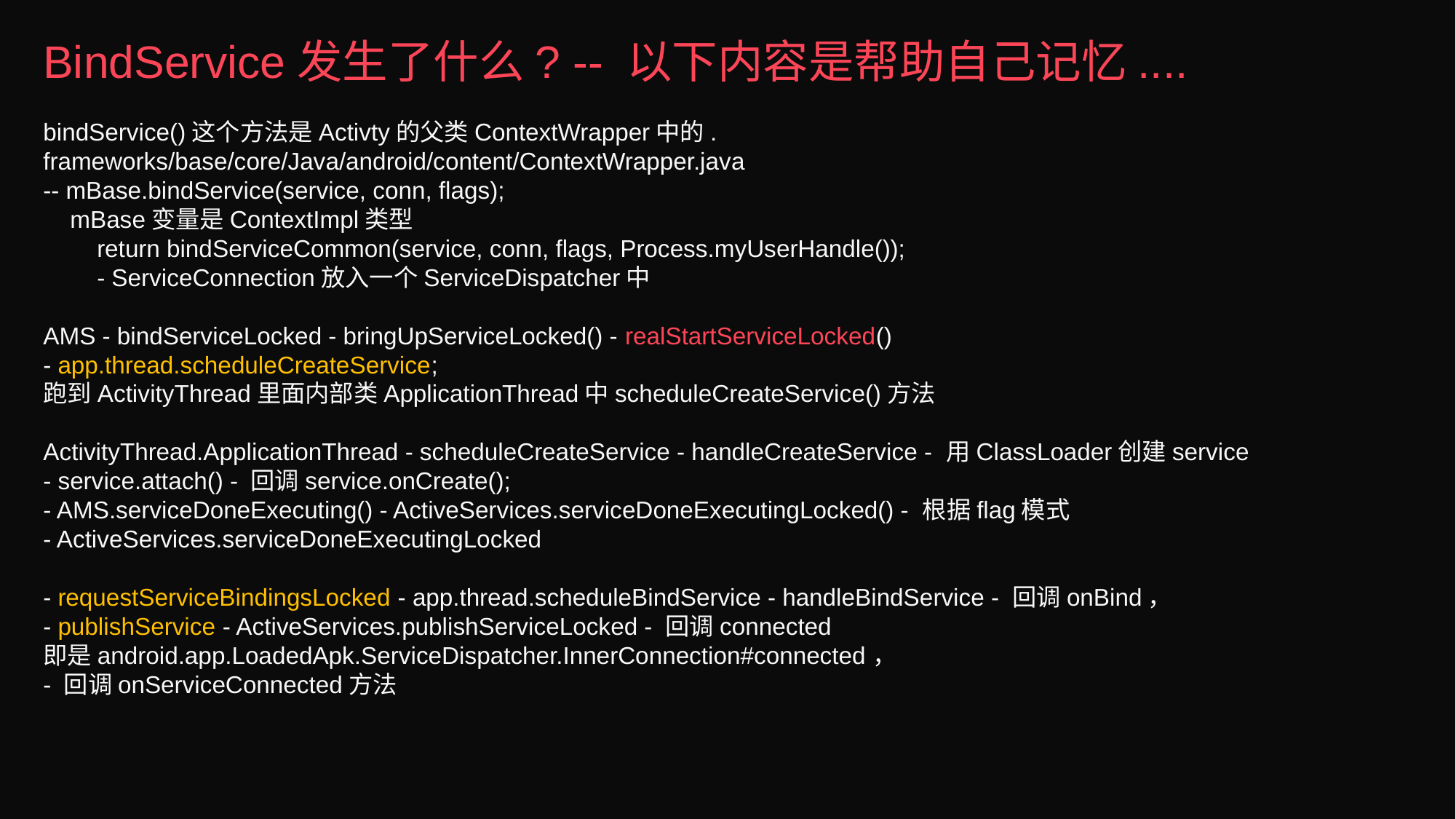

BindService发生了什么? -- 以下内容是帮助自己记忆....

bindService()这个方法是Activty的父类ContextWrapper中的.
frameworks/base/core/Java/android/content/ContextWrapper.java
-- mBase.bindService(service, conn, flags);
    mBase变量是ContextImpl类型
        return bindServiceCommon(service, conn, flags, Process.myUserHandle());
        - ServiceConnection放入一个ServiceDispatcher中

AMS - bindServiceLocked - bringUpServiceLocked() - realStartServiceLocked()
- app.thread.scheduleCreateService;
跑到ActivityThread里面内部类ApplicationThread中scheduleCreateService()方法

ActivityThread.ApplicationThread - scheduleCreateService - handleCreateService - 用ClassLoader创建service
- service.attach() - 回调service.onCreate();
- AMS.serviceDoneExecuting() - ActiveServices.serviceDoneExecutingLocked() - 根据flag模式
- ActiveServices.serviceDoneExecutingLocked

- requestServiceBindingsLocked - app.thread.scheduleBindService - handleBindService - 回调onBind，
- publishService - ActiveServices.publishServiceLocked - 回调connected
即是android.app.LoadedApk.ServiceDispatcher.InnerConnection#connected，
- 回调onServiceConnected方法